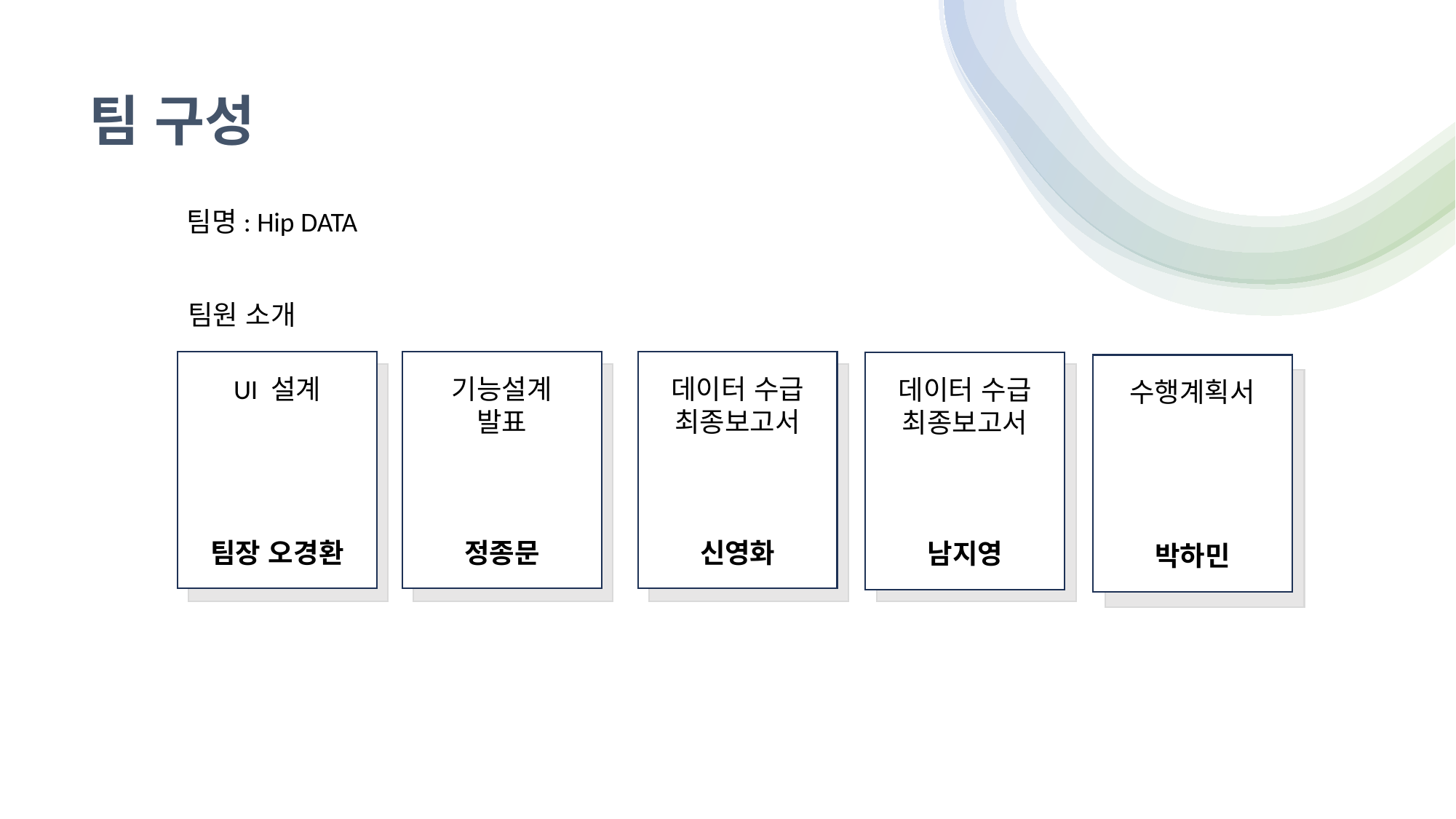

# 팀 구성
팀명: Hip DATA
팀원 소개
UI 설계

팀장 오경환
기능설계
발표

정종문
데이터 수급
최종보고서

신영화
데이터 수급
최종보고서

남지영
수행계획서

박하민